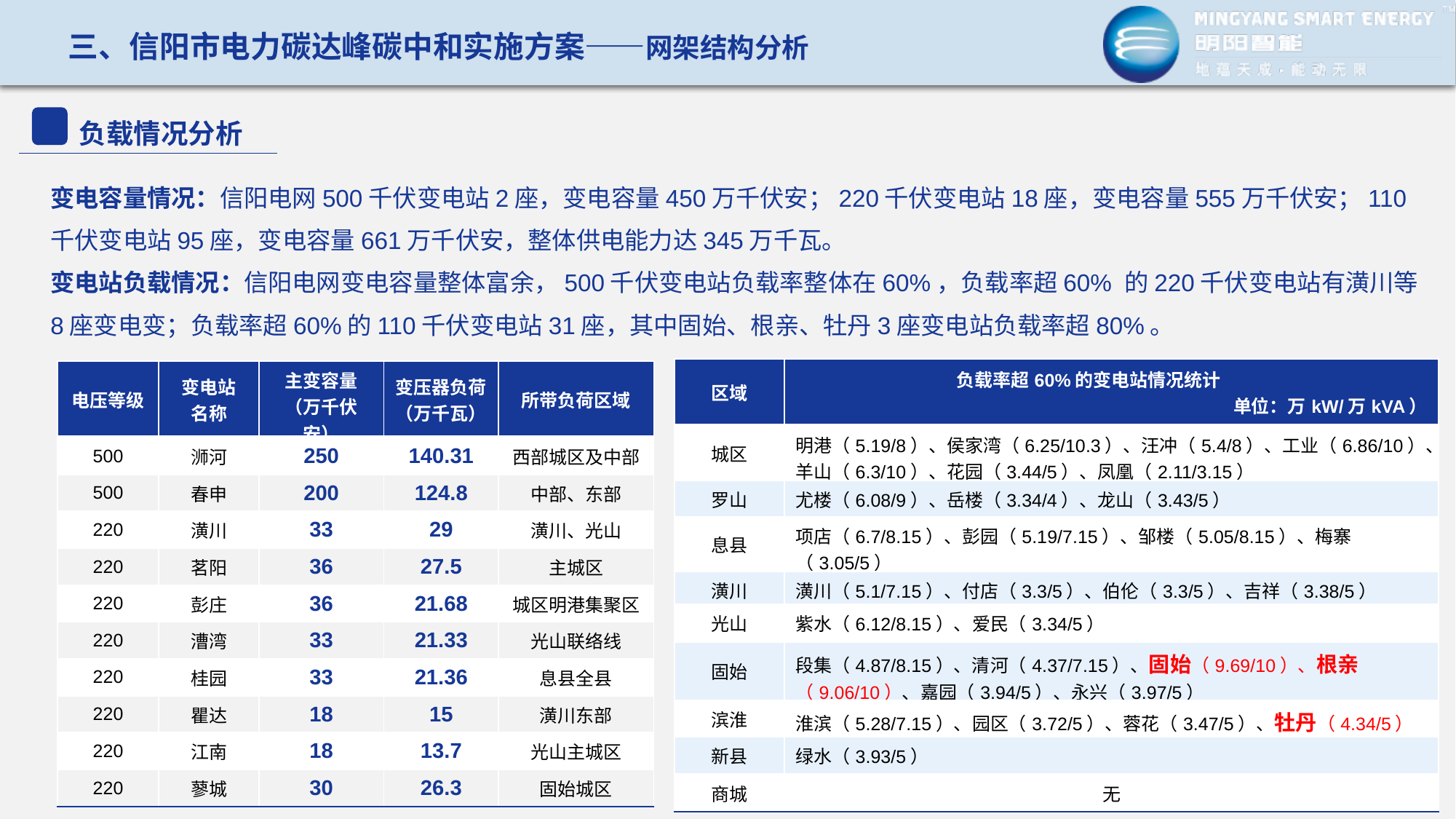

三、信阳市电力碳达峰碳中和实施方案——网架结构分析
负载情况分析

变电容量情况：信阳电网500千伏变电站2座，变电容量450万千伏安；220千伏变电站18座，变电容量555万千伏安；110千伏变电站95座，变电容量661万千伏安，整体供电能力达345万千瓦。
变电站负载情况：信阳电网变电容量整体富余，500千伏变电站负载率整体在60%，负载率超60% 的220千伏变电站有潢川等8座变电变；负载率超60%的110千伏变电站31座，其中固始、根亲、牡丹3座变电站负载率超80%。
| 区域 | 负载率超60%的变电站情况统计 单位：万kW/万kVA） |
| --- | --- |
| 城区 | 明港（5.19/8）、侯家湾（6.25/10.3）、汪冲（5.4/8）、工业（6.86/10）、羊山（6.3/10）、花园（3.44/5）、凤凰（2.11/3.15） |
| 罗山 | 尤楼（6.08/9）、岳楼（3.34/4）、龙山（3.43/5） |
| 息县 | 项店（6.7/8.15）、彭园（5.19/7.15）、邹楼（5.05/8.15）、梅寨（3.05/5） |
| 潢川 | 潢川（5.1/7.15）、付店（3.3/5）、伯伦（3.3/5）、吉祥（3.38/5） |
| 光山 | 紫水（6.12/8.15）、爱民（3.34/5） |
| 固始 | 段集（4.87/8.15）、清河（4.37/7.15）、固始（9.69/10）、根亲（9.06/10）、嘉园（3.94/5）、永兴（3.97/5） |
| 滨淮 | 淮滨（5.28/7.15）、园区（3.72/5）、蓉花（3.47/5）、牡丹（4.34/5） |
| 新县 | 绿水（3.93/5） |
| 商城 | 无 |
| 电压等级 | 变电站 名称 | 主变容量 （万千伏安） | 变压器负荷 （万千瓦） | 所带负荷区域 |
| --- | --- | --- | --- | --- |
| 500 | 浉河 | 250 | 140.31 | 西部城区及中部 |
| 500 | 春申 | 200 | 124.8 | 中部、东部 |
| 220 | 潢川 | 33 | 29 | 潢川、光山 |
| 220 | 茗阳 | 36 | 27.5 | 主城区 |
| 220 | 彭庄 | 36 | 21.68 | 城区明港集聚区 |
| 220 | 漕湾 | 33 | 21.33 | 光山联络线 |
| 220 | 桂园 | 33 | 21.36 | 息县全县 |
| 220 | 瞿达 | 18 | 15 | 潢川东部 |
| 220 | 江南 | 18 | 13.7 | 光山主城区 |
| 220 | 蓼城 | 30 | 26.3 | 固始城区 |